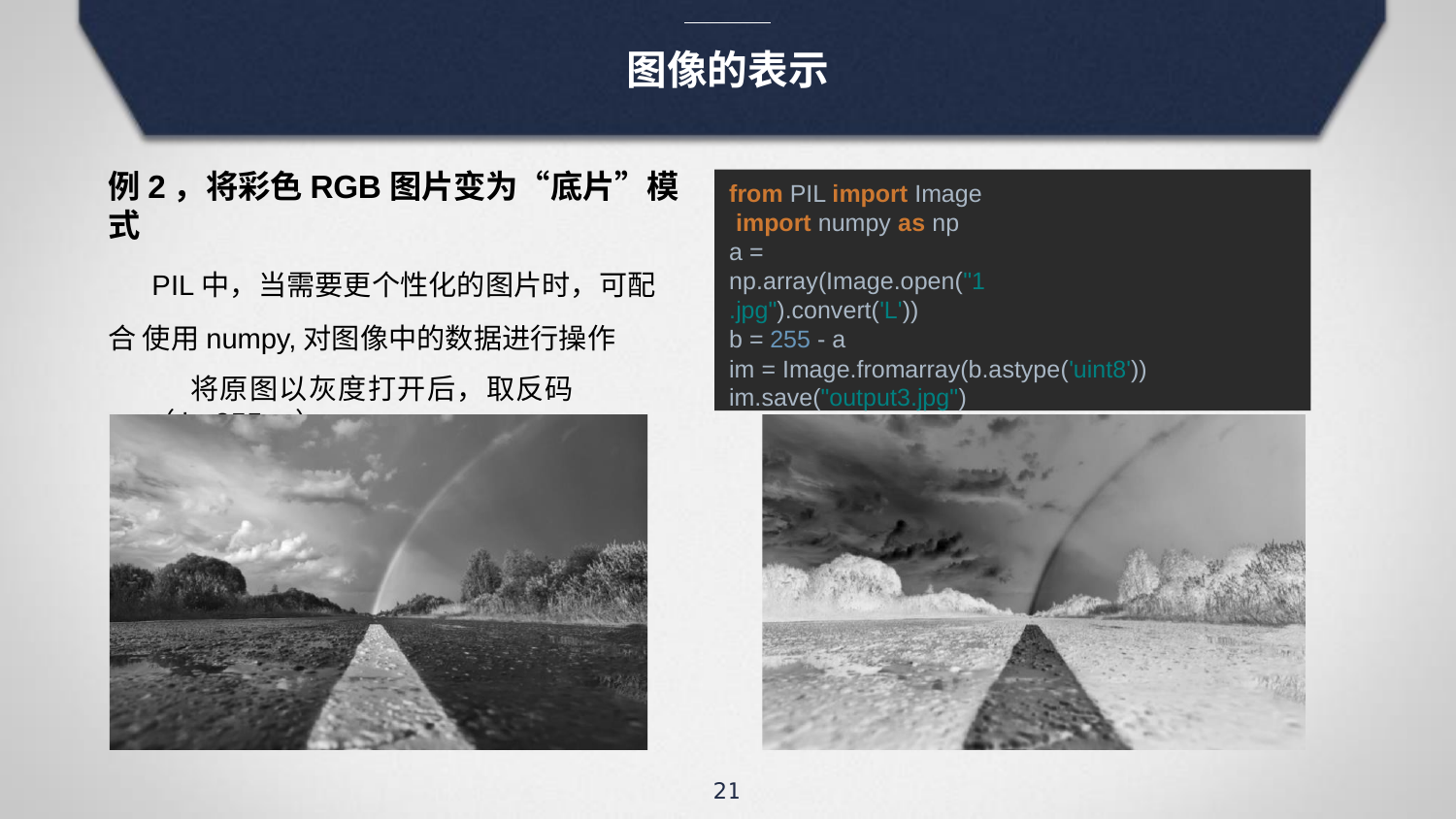

# 图像的表示
例2，将彩色RGB图片变为“底片”模式
PIL中，当需要更个性化的图片时，可配合 使用numpy,对图像中的数据进行操作
将原图以灰度打开后，取反码（b=255-a）
from PIL import Image  import numpy as np
a = np.array(Image.open("1.jpg").convert('L'))
b = 255 - a
im = Image.fromarray(b.astype('uint8'))  im.save("output3.jpg")

21